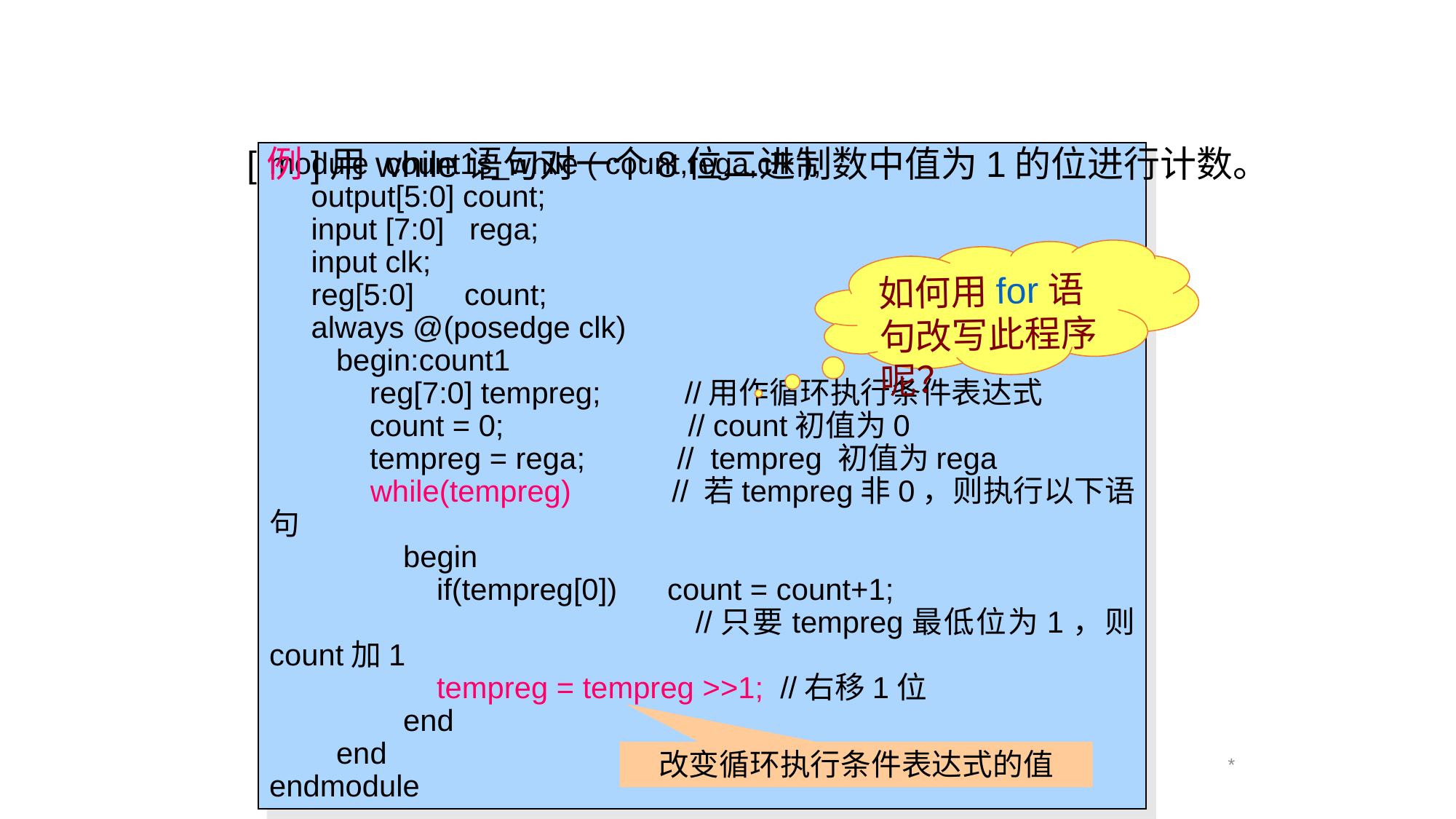

[例]用while语句对一个8位二进制数中值为1的位进行计数。
module  count1s_while ( count,rega,clk );
     output[5:0] count;
     input [7:0]   rega;
     input clk;
     reg[5:0]      count;
     always @(posedge clk)
        begin:count1
            reg[7:0] tempreg;          //用作循环执行条件表达式
            count = 0;                      // count初值为0
            tempreg = rega;           //  tempreg 初值为rega
            while(tempreg)            // 若tempreg非0，则执行以下语句
                begin
                    if(tempreg[0])      count = count+1;
                                           //只要tempreg最低位为1，则 count加1
                    tempreg = tempreg >>1;  //右移1位
                end
        end
endmodule
如何用for语句改写此程序呢？
*
改变循环执行条件表达式的值